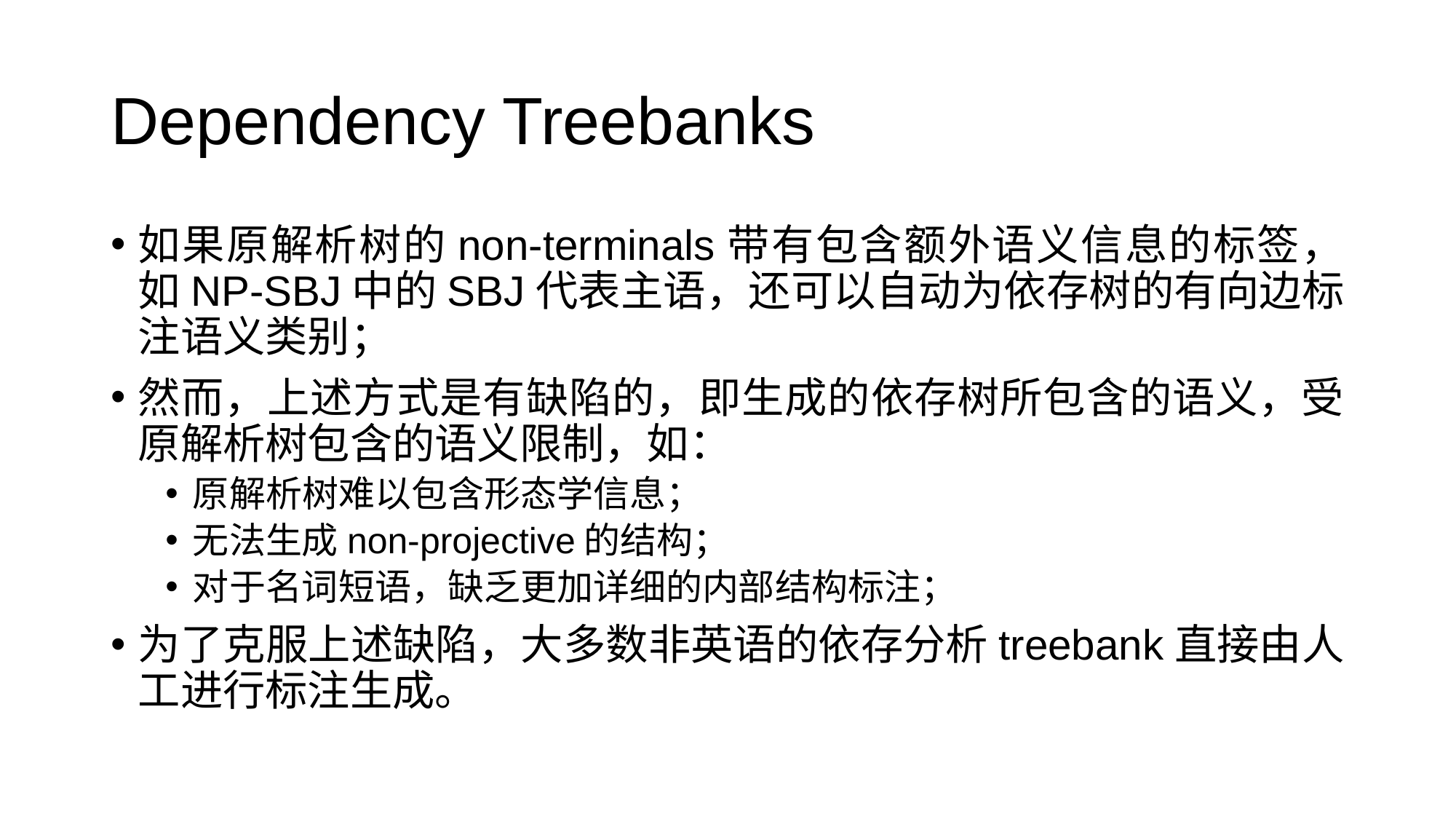

# Dependency Treebanks
如果原解析树的non-terminals带有包含额外语义信息的标签，如NP-SBJ中的SBJ代表主语，还可以自动为依存树的有向边标注语义类别；
然而，上述方式是有缺陷的，即生成的依存树所包含的语义，受原解析树包含的语义限制，如：
原解析树难以包含形态学信息；
无法生成non-projective的结构；
对于名词短语，缺乏更加详细的内部结构标注；
为了克服上述缺陷，大多数非英语的依存分析treebank直接由人工进行标注生成。